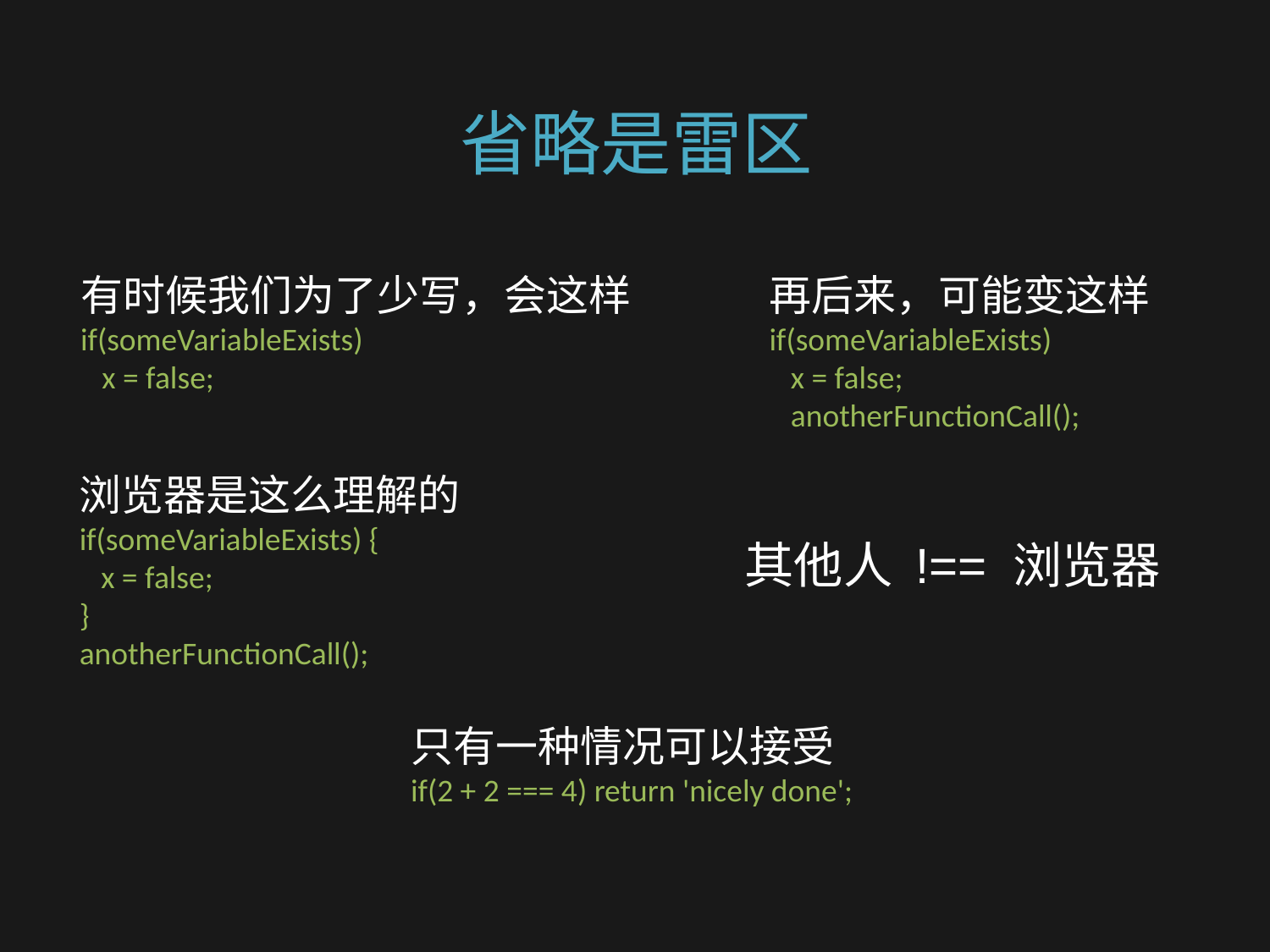

# 省略是雷区
有时候我们为了少写，会这样
if(someVariableExists)
   x = false;
再后来，可能变这样
if(someVariableExists)
   x = false;
   anotherFunctionCall();
浏览器是这么理解的
if(someVariableExists) {
   x = false;
}
anotherFunctionCall();
其他人 !== 浏览器
只有一种情况可以接受
if(2 + 2 === 4) return 'nicely done';